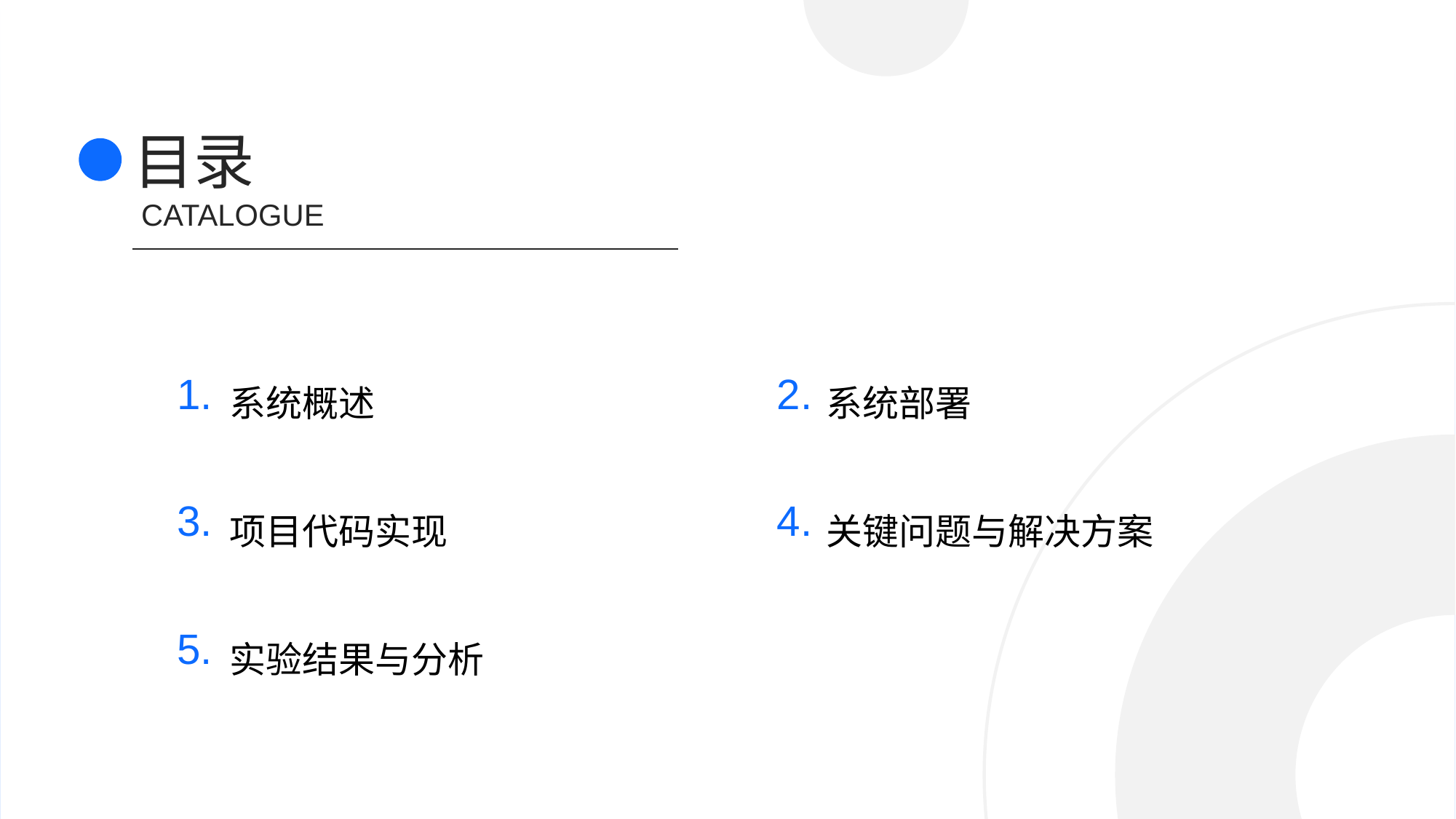

目录

CATALOGUE

1.
2.
系统概述
系统部署

3.
4.
项目代码实现
关键问题与解决方案
5.
实验结果与分析